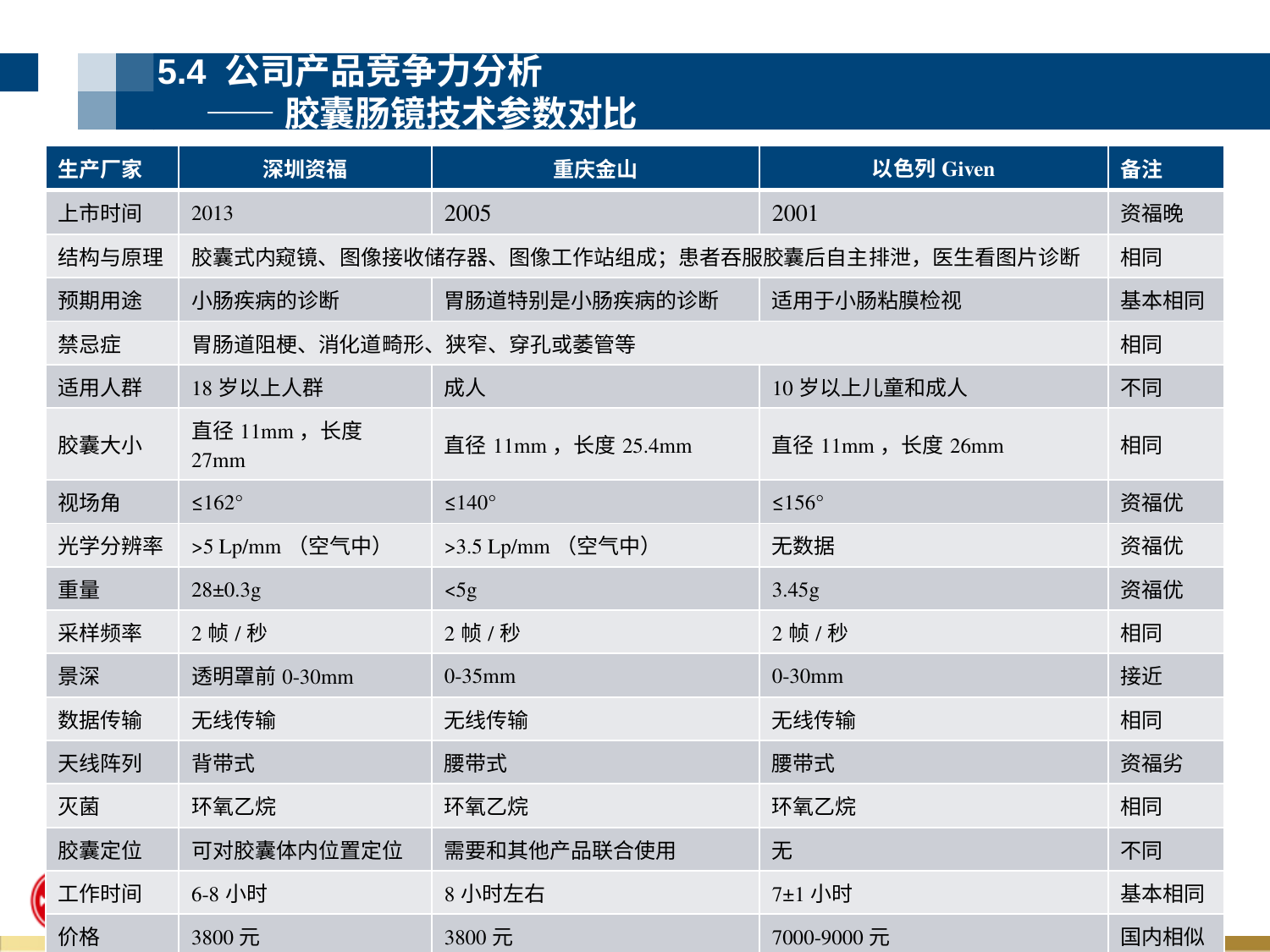

5.4 公司产品竞争力分析
      ——胶囊肠镜技术参数对比
| 生产厂家 | 深圳资福 | 重庆金山 | 以色列Given | 备注 |
| --- | --- | --- | --- | --- |
| 上市时间 | 2013 | 2005 | 2001 | 资福晚 |
| 结构与原理 | 胶囊式内窥镜、图像接收储存器、图像工作站组成；患者吞服胶囊后自主排泄，医生看图片诊断 |  |  | 相同 |
| 预期用途 | 小肠疾病的诊断 | 胃肠道特别是小肠疾病的诊断 | 适用于小肠粘膜检视 | 基本相同 |
| 禁忌症 | 胃肠道阻梗、消化道畸形、狭窄、穿孔或萎管等 |  |  | 相同 |
| 适用人群 | 18岁以上人群 | 成人 | 10岁以上儿童和成人 | 不同 |
| 胶囊大小 | 直径11mm，长度27mm | 直径11mm，长度25.4mm | 直径11mm，长度26mm | 相同 |
| 视场角 | ≤162° | ≤140° | ≤156° | 资福优 |
| 光学分辨率 | >5 Lp/mm（空气中） | >3.5 Lp/mm（空气中） | 无数据 | 资福优 |
| 重量 | 28±0.3g | <5g | 3.45g | 资福优 |
| 采样频率 | 2帧/秒 | 2帧/秒 | 2帧/秒 | 相同 |
| 景深 | 透明罩前0-30mm | 0-35mm | 0-30mm | 接近 |
| 数据传输 | 无线传输 | 无线传输 | 无线传输 | 相同 |
| 天线阵列 | 背带式 | 腰带式 | 腰带式 | 资福劣 |
| 灭菌 | 环氧乙烷 | 环氧乙烷 | 环氧乙烷 | 相同 |
| 胶囊定位 | 可对胶囊体内位置定位 | 需要和其他产品联合使用 | 无 | 不同 |
| 工作时间 | 6-8小时 | 8小时左右 | 7±1小时 | 基本相同 |
| 价格 | 3800元 | 3800元 | 7000-9000元 | 国内相似 |